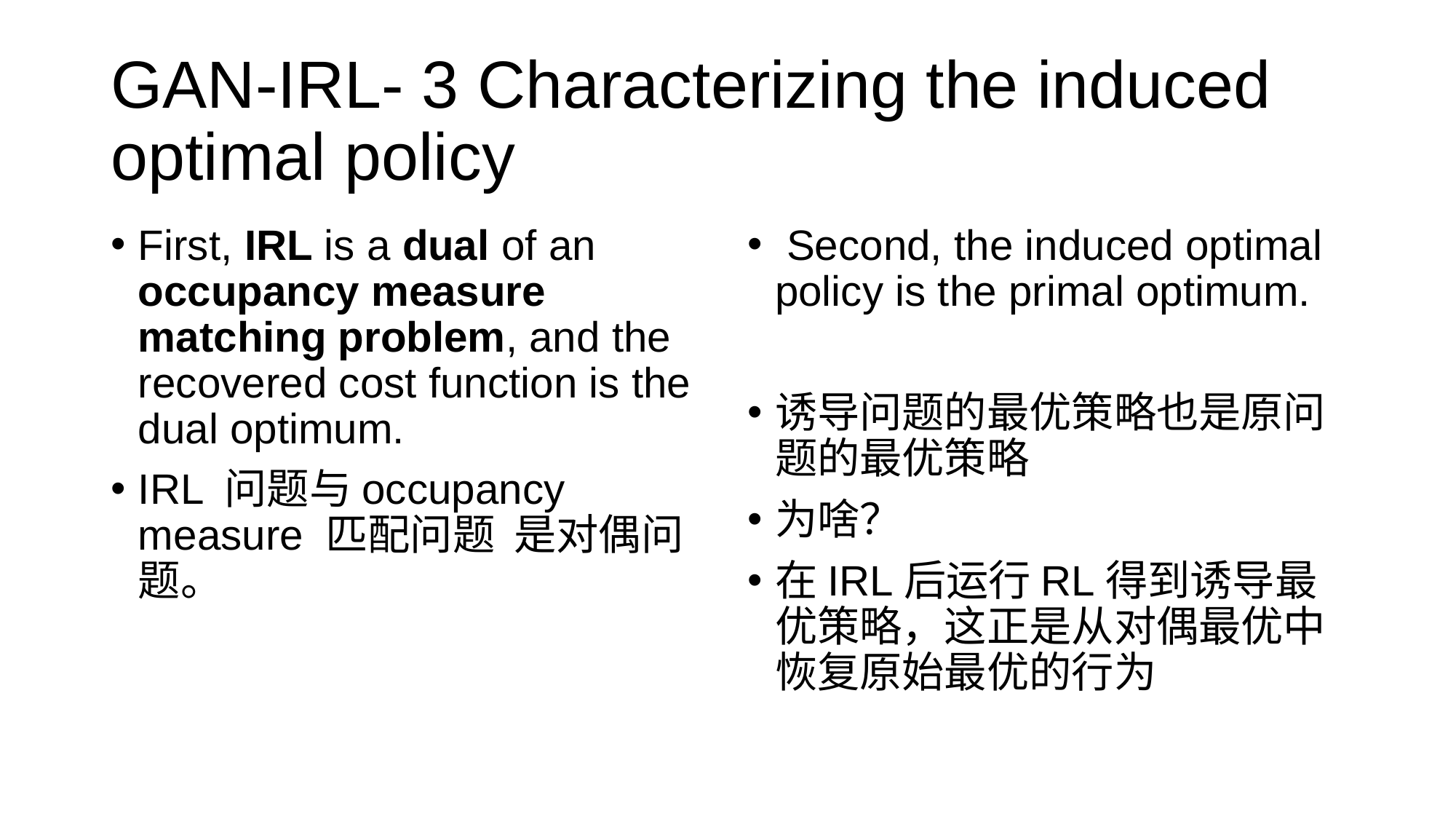

# GAN-IRL- 3 Characterizing the induced optimal policy
First, IRL is a dual of an occupancy measure matching problem, and the recovered cost function is the dual optimum.
IRL 问题与occupancy measure 匹配问题  是对偶问题。
 Second, the induced optimal policy is the primal optimum.

诱导问题的最优策略也是原问题的最优策略
为啥？
在IRL后运行RL得到诱导最优策略，这正是从对偶最优中恢复原始最优的行为